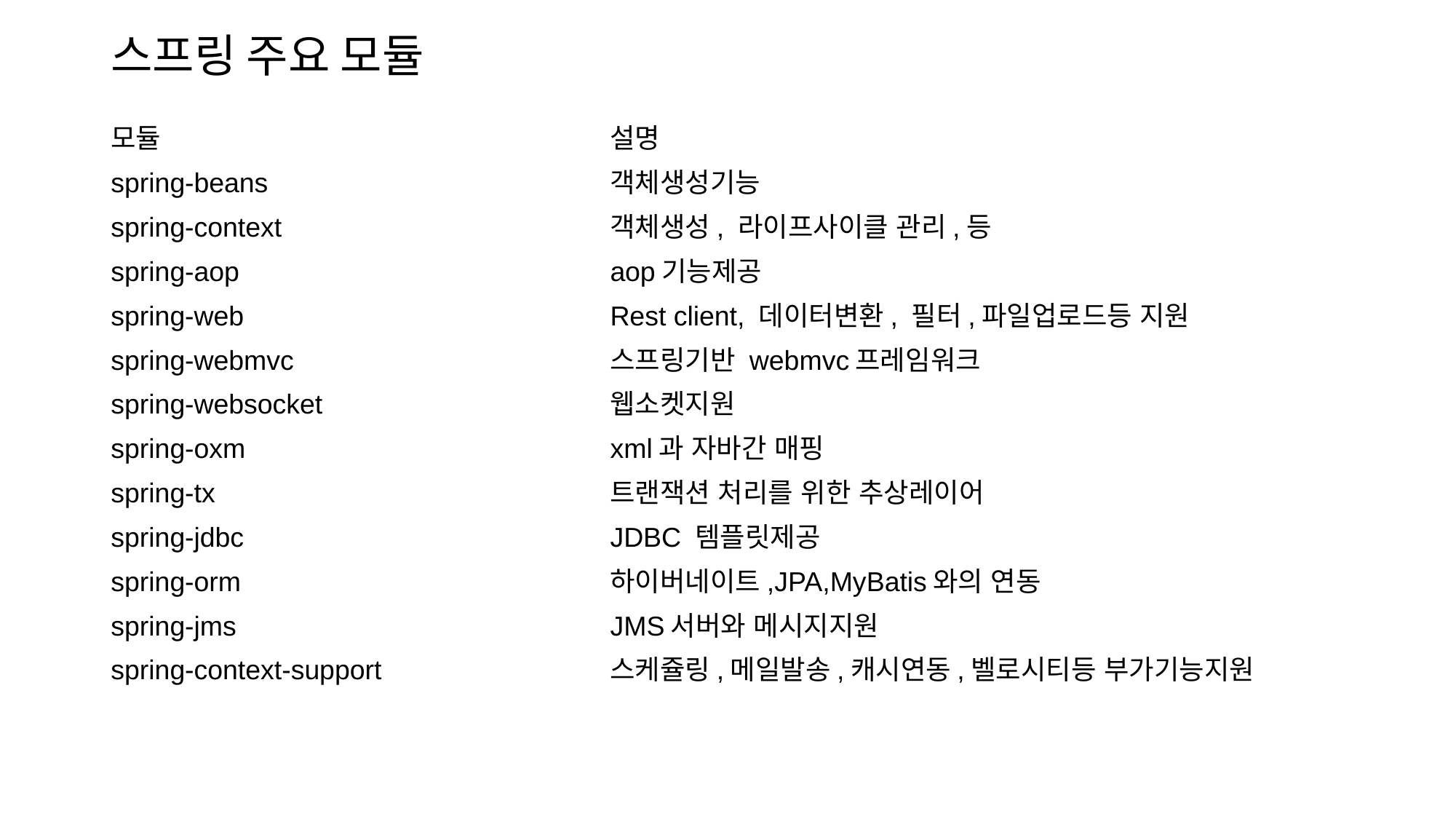

# 스프링 주요 모듈

| 모듈 | 설명 |
| --- | --- |
| spring-beans | 객체생성기능 |
| spring-context | 객체생성, 라이프사이클 관리,등 |
| spring-aop | aop기능제공 |
| spring-web | Rest client, 데이터변환, 필터,파일업로드등 지원 |
| spring-webmvc | 스프링기반 webmvc프레임워크 |
| spring-websocket | 웹소켓지원 |
| spring-oxm | xml과 자바간 매핑 |
| spring-tx | 트랜잭션 처리를 위한 추상레이어 |
| spring-jdbc | JDBC 템플릿제공 |
| spring-orm | 하이버네이트,JPA,MyBatis와의 연동 |
| spring-jms | JMS서버와 메시지지원 |
| spring-context-support | 스케쥴링,메일발송,캐시연동,벨로시티등 부가기능지원 |